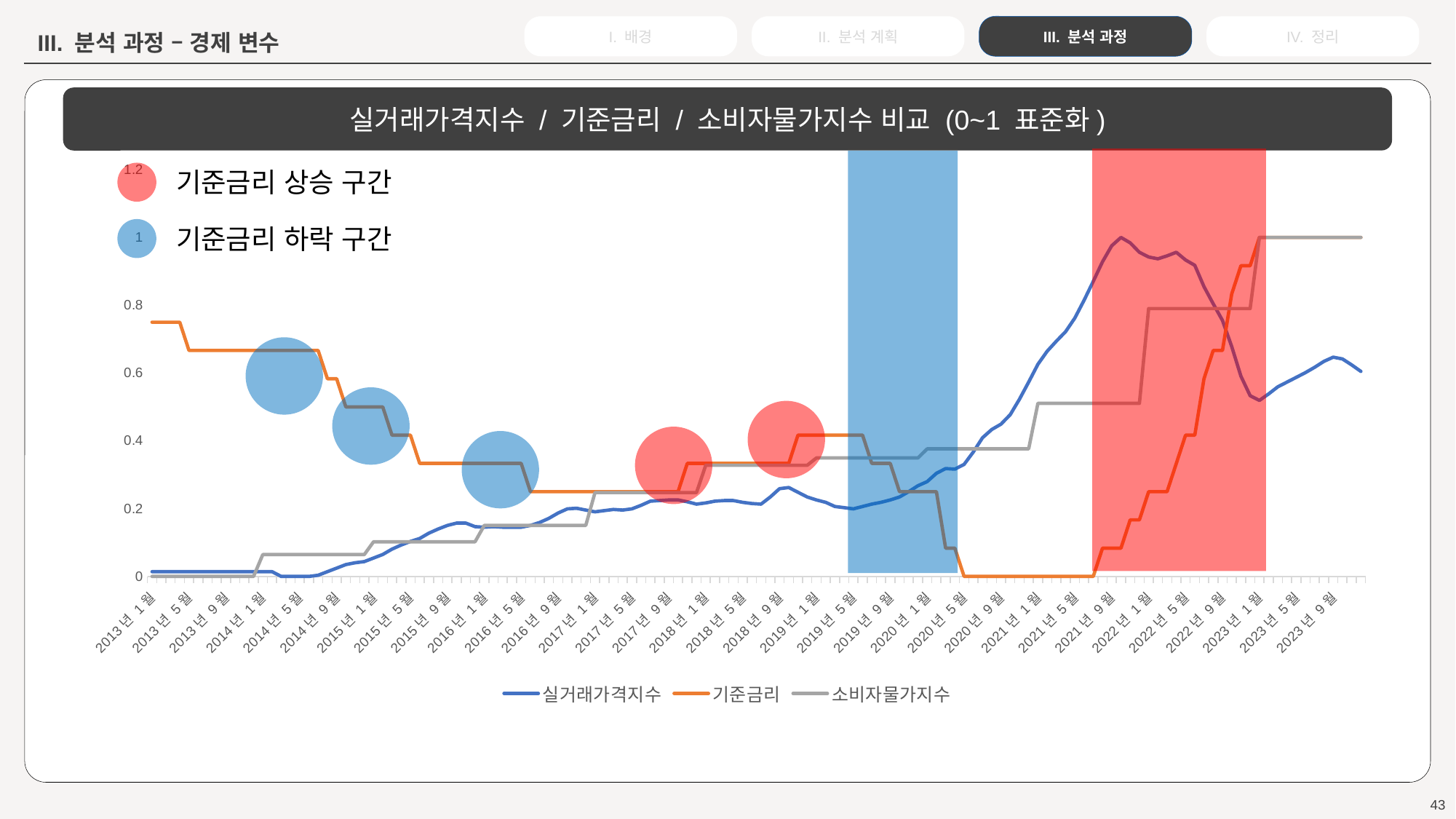

IV. 정리
III. 분석 과정
I. 배경
II. 분석 계획
III. 분석 과정 – 경제 변수

실거래가격지수 / 기준금리 / 소비자물가지수 비교 (0~1 표준화)

### Chart

| Category | 실거래가격지수 | 기준금리 | 소비자물가지수 |
|---|---|---|---|
| 41275 | 0.01398601398601394 | 0.75 | 0.0 |
| 41306 | 0.01398601398601394 | 0.75 | 0.0 |
| 41334 | 0.01398601398601394 | 0.75 | 0.0 |
| 41365 | 0.01398601398601394 | 0.75 | 0.0 |
| 41395 | 0.01398601398601394 | 0.6666666666666666 | 0.0 |
| 41426 | 0.01398601398601394 | 0.6666666666666666 | 0.0 |
| 41456 | 0.01398601398601394 | 0.6666666666666666 | 0.0 |
| 41487 | 0.01398601398601394 | 0.6666666666666666 | 0.0 |
| 41518 | 0.01398601398601394 | 0.6666666666666666 | 0.0 |
| 41548 | 0.01398601398601394 | 0.6666666666666666 | 0.0 |
| 41579 | 0.01398601398601394 | 0.6666666666666666 | 0.0 |
| 41609 | 0.01398601398601394 | 0.6666666666666666 | 0.0 |
| 41640 | 0.01398601398601394 | 0.6666666666666666 | 0.06451612903225824 |
| 41671 | 0.01398601398601394 | 0.6666666666666666 | 0.06451612903225824 |
| 41699 | 0.0 | 0.6666666666666666 | 0.06451612903225824 |
| 41730 | 0.0 | 0.6666666666666666 | 0.06451612903225824 |
| 41760 | 0.0 | 0.6666666666666666 | 0.06451612903225824 |
| 41791 | 0.0 | 0.6666666666666666 | 0.06451612903225824 |
| 41821 | 0.003496503496503298 | 0.6666666666666666 | 0.06451612903225824 |
| 41852 | 0.01398601398601394 | 0.5833333333333334 | 0.06451612903225824 |
| 41883 | 0.02447552447552433 | 0.5833333333333334 | 0.06451612903225824 |
| 41913 | 0.03496503496503497 | 0.5 | 0.06451612903225824 |
| 41944 | 0.04020979020979017 | 0.5 | 0.06451612903225824 |
| 41974 | 0.04370629370629372 | 0.5 | 0.06451612903225824 |
| 42005 | 0.05419580419580411 | 0.5 | 0.1021505376344089 |
| 42036 | 0.0646853146853145 | 0.5 | 0.1021505376344089 |
| 42064 | 0.08041958041958033 | 0.4166666666666667 | 0.1021505376344089 |
| 42095 | 0.09265734265734263 | 0.4166666666666667 | 0.1021505376344089 |
| 42125 | 0.103146853146853 | 0.4166666666666667 | 0.1021505376344089 |
| 42156 | 0.1118881118881118 | 0.3333333333333333 | 0.1021505376344089 |
| 42186 | 0.1276223776223776 | 0.3333333333333333 | 0.1021505376344089 |
| 42217 | 0.1398601398601399 | 0.3333333333333333 | 0.1021505376344089 |
| 42248 | 0.1503496503496503 | 0.3333333333333333 | 0.1021505376344089 |
| 42278 | 0.1573426573426574 | 0.3333333333333333 | 0.1021505376344089 |
| 42309 | 0.1573426573426574 | 0.3333333333333333 | 0.1021505376344089 |
| 42339 | 0.1468531468531467 | 0.3333333333333333 | 0.1021505376344089 |
| 42370 | 0.1451048951048951 | 0.3333333333333333 | 0.150537634408602 |
| 42401 | 0.1468531468531467 | 0.3333333333333333 | 0.150537634408602 |
| 42430 | 0.1451048951048951 | 0.3333333333333333 | 0.150537634408602 |
| 42461 | 0.1451048951048951 | 0.3333333333333333 | 0.150537634408602 |
| 42491 | 0.1451048951048951 | 0.3333333333333333 | 0.150537634408602 |
| 42522 | 0.1503496503496503 | 0.25 | 0.150537634408602 |
| 42552 | 0.159090909090909 | 0.25 | 0.150537634408602 |
| 42583 | 0.1713286713286713 | 0.25 | 0.150537634408602 |
| 42614 | 0.1870629370629369 | 0.25 | 0.150537634408602 |
| 42644 | 0.1993006993006992 | 0.25 | 0.150537634408602 |
| 42675 | 0.2010489510489511 | 0.25 | 0.150537634408602 |
| 42705 | 0.1958041958041956 | 0.25 | 0.150537634408602 |
| 42736 | 0.1905594405594404 | 0.25 | 0.247311827956989 |
| 42767 | 0.194055944055944 | 0.25 | 0.247311827956989 |
| 42795 | 0.1975524475524476 | 0.25 | 0.247311827956989 |
| 42826 | 0.1958041958041956 | 0.25 | 0.247311827956989 |
| 42856 | 0.1993006993006992 | 0.25 | 0.247311827956989 |
| 42887 | 0.2097902097902098 | 0.25 | 0.247311827956989 |
| 42917 | 0.2220279720279719 | 0.25 | 0.247311827956989 |
| 42948 | 0.2237762237762238 | 0.25 | 0.247311827956989 |
| 42979 | 0.2255244755244754 | 0.25 | 0.247311827956989 |
| 43009 | 0.2255244755244754 | 0.25 | 0.247311827956989 |
| 43040 | 0.2202797202797202 | 0.3333333333333333 | 0.247311827956989 |
| 43070 | 0.2132867132867131 | 0.3333333333333333 | 0.247311827956989 |
| 43101 | 0.2167832167832167 | 0.3333333333333333 | 0.3279569892473116 |
| 43132 | 0.2220279720279719 | 0.3333333333333333 | 0.3279569892473116 |
| 43160 | 0.2237762237762238 | 0.3333333333333333 | 0.3279569892473116 |
| 43191 | 0.2237762237762238 | 0.3333333333333333 | 0.3279569892473116 |
| 43221 | 0.2185314685314686 | 0.3333333333333333 | 0.3279569892473116 |
| 43252 | 0.215034965034965 | 0.3333333333333333 | 0.3279569892473116 |
| 43282 | 0.2132867132867131 | 0.3333333333333333 | 0.3279569892473116 |
| 43313 | 0.2342657342657342 | 0.3333333333333333 | 0.3279569892473116 |
| 43344 | 0.2587412587412588 | 0.3333333333333333 | 0.3279569892473116 |
| 43374 | 0.2622377622377623 | 0.3333333333333333 | 0.3279569892473116 |
| 43405 | 0.2482517482517481 | 0.4166666666666667 | 0.3279569892473116 |
| 43435 | 0.2342657342657342 | 0.4166666666666667 | 0.3279569892473116 |
| 43466 | 0.2255244755244754 | 0.4166666666666667 | 0.349462365591398 |
| 43497 | 0.2185314685314686 | 0.4166666666666667 | 0.349462365591398 |
| 43525 | 0.2062937062937063 | 0.4166666666666667 | 0.349462365591398 |
| 43556 | 0.2027972027972027 | 0.4166666666666667 | 0.349462365591398 |
| 43586 | 0.1993006993006992 | 0.4166666666666667 | 0.349462365591398 |
| 43617 | 0.2062937062937063 | 0.4166666666666667 | 0.349462365591398 |
| 43647 | 0.2132867132867131 | 0.3333333333333333 | 0.349462365591398 |
| 43678 | 0.2185314685314686 | 0.3333333333333333 | 0.349462365591398 |
| 43709 | 0.2255244755244754 | 0.3333333333333333 | 0.349462365591398 |
| 43739 | 0.2342657342657342 | 0.25 | 0.349462365591398 |
| 43770 | 0.25 | 0.25 | 0.349462365591398 |
| 43800 | 0.2674825174825175 | 0.25 | 0.349462365591398 |
| 43831 | 0.2797202797202798 | 0.25 | 0.3763440860215055 |
| 43862 | 0.3041958041958041 | 0.25 | 0.3763440860215055 |
| 43891 | 0.3181818181818181 | 0.08333333333333333 | 0.3763440860215055 |
| 43922 | 0.3164335664335664 | 0.08333333333333333 | 0.3763440860215055 |
| 43952 | 0.3304195804195804 | 0.0 | 0.3763440860215055 |
| 43983 | 0.3671328671328672 | 0.0 | 0.3763440860215055 |
| 44013 | 0.409090909090909 | 0.0 | 0.3763440860215055 |
| 44044 | 0.4335664335664336 | 0.0 | 0.3763440860215055 |
| 44075 | 0.4493006993006992 | 0.0 | 0.3763440860215055 |
| 44105 | 0.4772727272727273 | 0.0 | 0.3763440860215055 |
| 44136 | 0.5227272727272727 | 0.0 | 0.3763440860215055 |
| 44166 | 0.5734265734265734 | 0.0 | 0.3763440860215055 |
| 44197 | 0.6258741258741259 | 0.0 | 0.5107526881720431 |
| 44228 | 0.6643356643356645 | 0.0 | 0.5107526881720431 |
| 44256 | 0.694055944055944 | 0.0 | 0.5107526881720431 |
| 44287 | 0.7220279720279719 | 0.0 | 0.5107526881720431 |
| 44317 | 0.7622377622377623 | 0.0 | 0.5107526881720431 |
| 44348 | 0.8146853146853148 | 0.0 | 0.5107526881720431 |
| 44378 | 0.8706293706293705 | 0.0 | 0.5107526881720431 |
| 44409 | 0.9283216783216784 | 0.08333333333333333 | 0.5107526881720431 |
| 44440 | 0.9755244755244754 | 0.08333333333333333 | 0.5107526881720431 |
| 44470 | 1.0 | 0.08333333333333333 | 0.5107526881720431 |
| 44501 | 0.9842657342657342 | 0.1666666666666667 | 0.5107526881720431 |
| 44531 | 0.9562937062937062 | 0.1666666666666667 | 0.5107526881720431 |
| 44562 | 0.9423076923076926 | 0.25 | 0.7903225806451617 |
| 44593 | 0.9370629370629372 | 0.25 | 0.7903225806451617 |
| 44621 | 0.945804195804196 | 0.25 | 0.7903225806451617 |
| 44652 | 0.9562937062937062 | 0.3333333333333333 | 0.7903225806451617 |
| 44682 | 0.9335664335664339 | 0.4166666666666667 | 0.7903225806451617 |
| 44713 | 0.917832167832168 | 0.4166666666666667 | 0.7903225806451617 |
| 44743 | 0.8548951048951051 | 0.5833333333333334 | 0.7903225806451617 |
| 44774 | 0.8041958041958044 | 0.6666666666666666 | 0.7903225806451617 |
| 44805 | 0.7552447552447552 | 0.6666666666666666 | 0.7903225806451617 |
| 44835 | 0.6783216783216784 | 0.8333333333333334 | 0.7903225806451617 |
| 44866 | 0.5909090909090909 | 0.9166666666666666 | 0.7903225806451617 |
| 44896 | 0.5332167832167833 | 0.9166666666666666 | 0.7903225806451617 |
| 44927 | 0.5192307692307692 | 1.0 | 1.0 |
| 44958 | 0.5384615384615385 | 1.0 | 1.0 |
| 44986 | 0.5594405594405596 | 1.0 | 1.0 |
| 45017 | 0.5734265734265734 | 1.0 | 1.0 |
| 45047 | 0.5874125874125874 | 1.0 | 1.0 |
| 45078 | 0.6013986013986014 | 1.0 | 1.0 |
| 45108 | 0.6171328671328672 | 1.0 | 1.0 |
| 45139 | 0.6346153846153847 | 1.0 | 1.0 |
| 45170 | 0.646853146853147 | 1.0 | 1.0 |
| 45200 | 0.6416083916083916 | 1.0 | 1.0 |
| 45231 | 0.6241258741258741 | 1.0 | 1.0 |
| 45261 | 0.6048951048951049 | 1.0 | 1.0 |
기준금리 상승 구간

기준금리 하락 구간